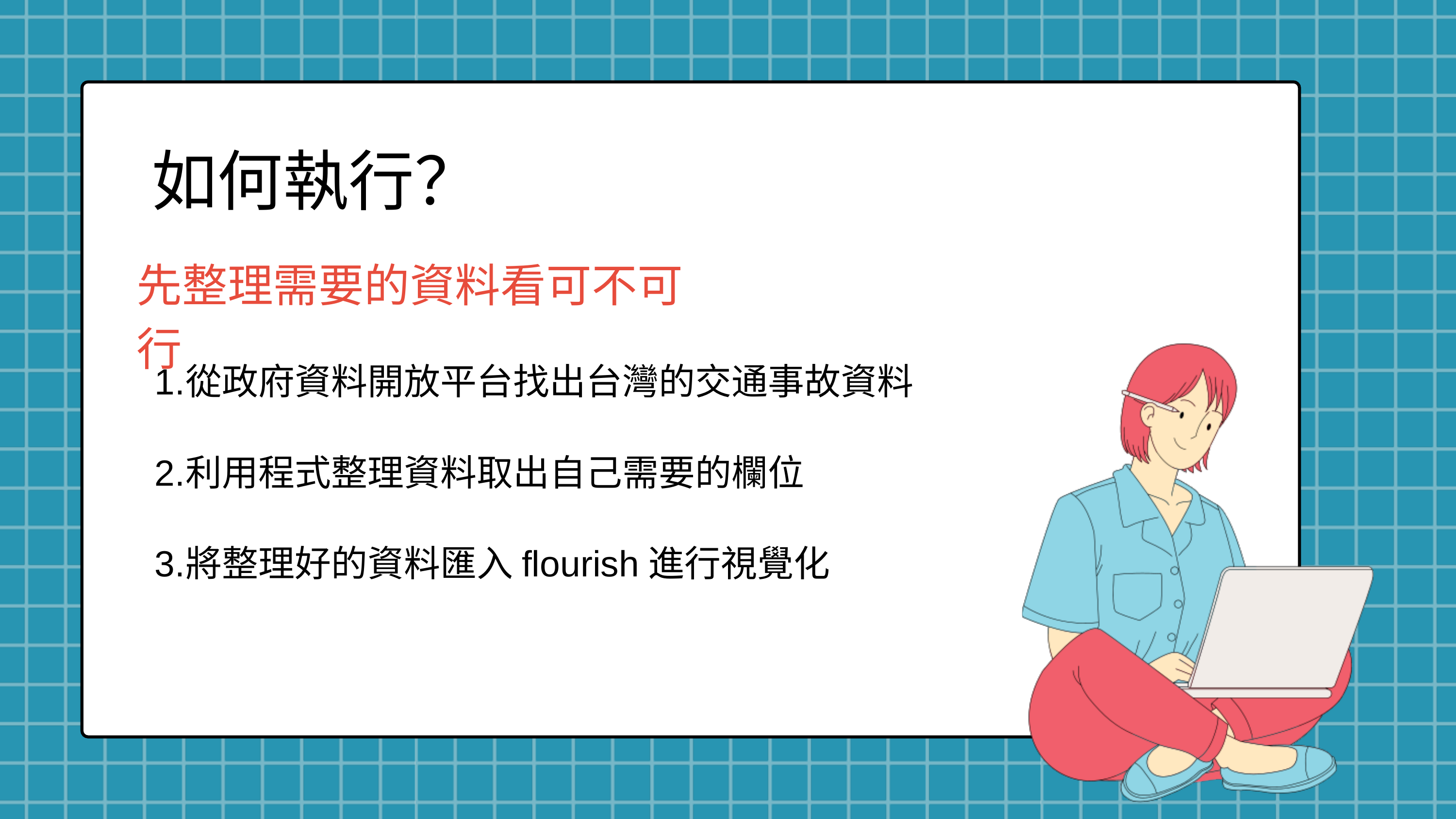

如何執行？
先整理需要的資料看可不可行
從政府資料開放平台找出台灣的交通事故資料
利用程式整理資料取出自己需要的欄位
將整理好的資料匯入flourish進行視覺化